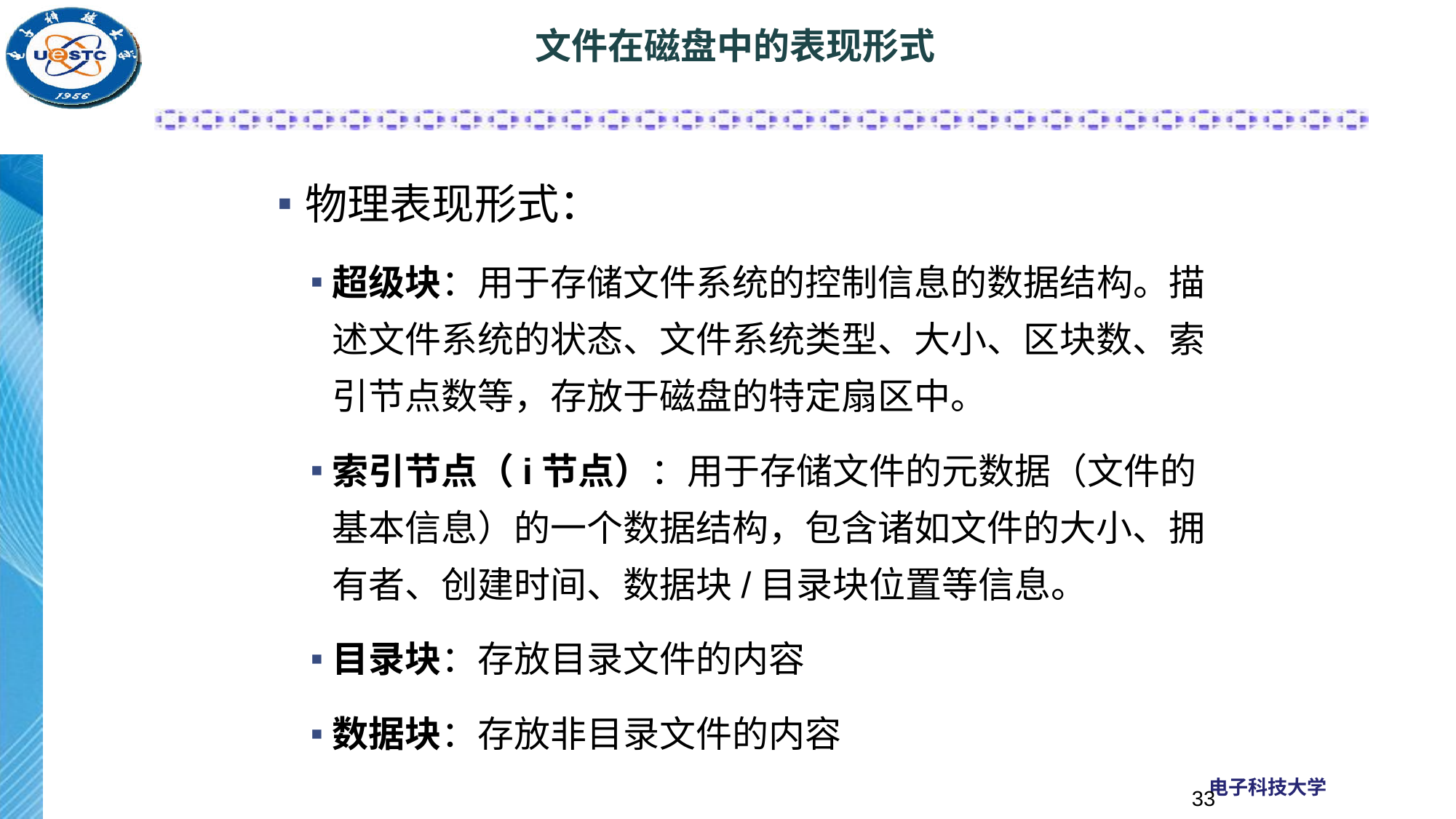

# 文件在磁盘中的表现形式
物理表现形式：
超级块：用于存储文件系统的控制信息的数据结构。描述文件系统的状态、文件系统类型、大小、区块数、索引节点数等，存放于磁盘的特定扇区中。
索引节点（i节点）：用于存储文件的元数据（文件的基本信息）的一个数据结构，包含诸如文件的大小、拥有者、创建时间、数据块/目录块位置等信息。
目录块：存放目录文件的内容
数据块：存放非目录文件的内容
33